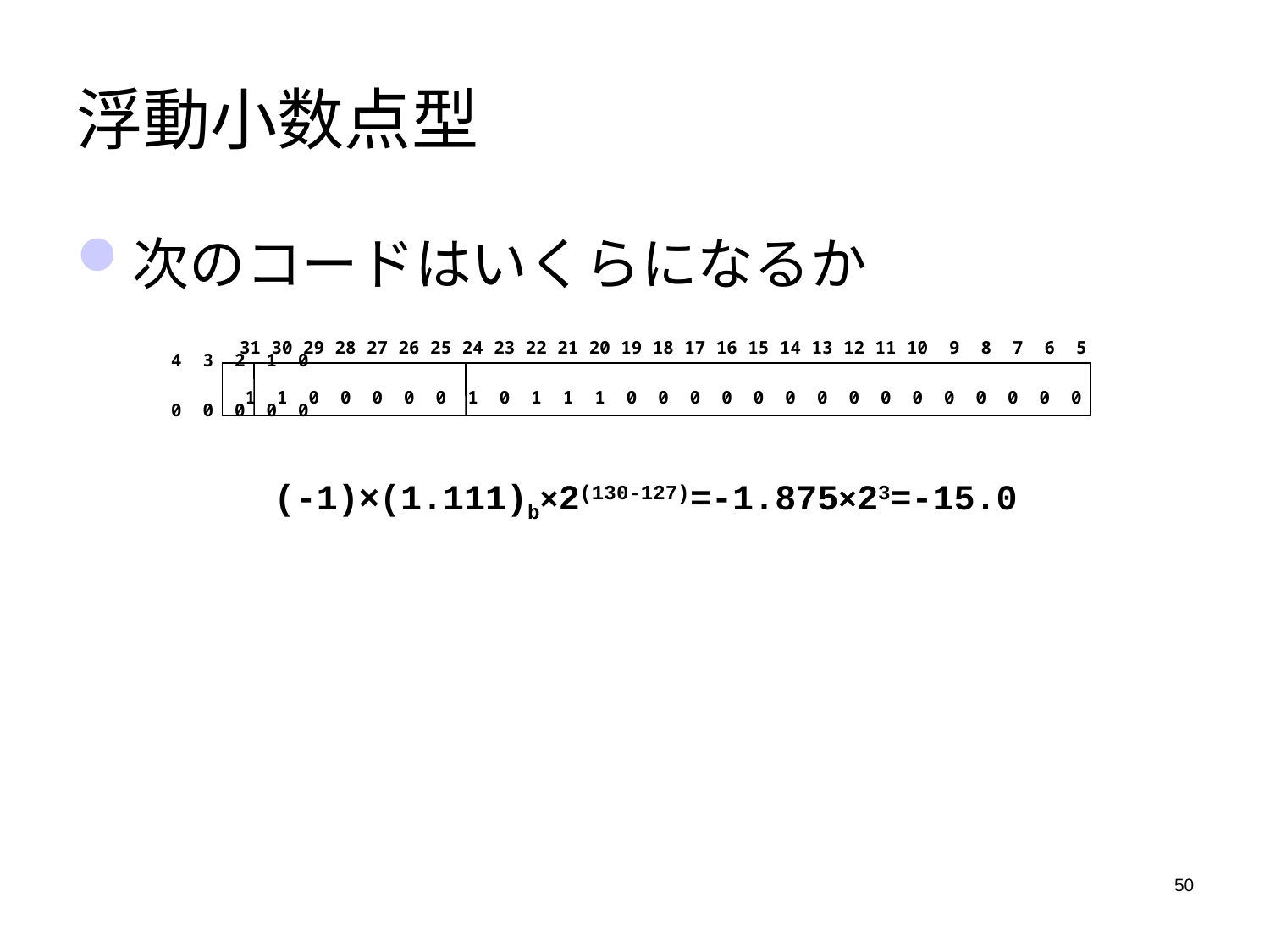

# 浮動小数点型
次のコードはいくらになるか

　　31 30 29 28 27 26 25 24 23 22 21 20 19 18 17 16 15 14 13 12 11 10  9  8  7  6  5  4  3  2  1  0
    1  1  0  0  0  0  0  1  0  1  1  1  0  0  0  0  0  0  0  0  0  0  0  0  0  0  0  0  0  0  0  0

(-1)×(1.111)b×2(130-127)=-1.875×23=-15.0
50